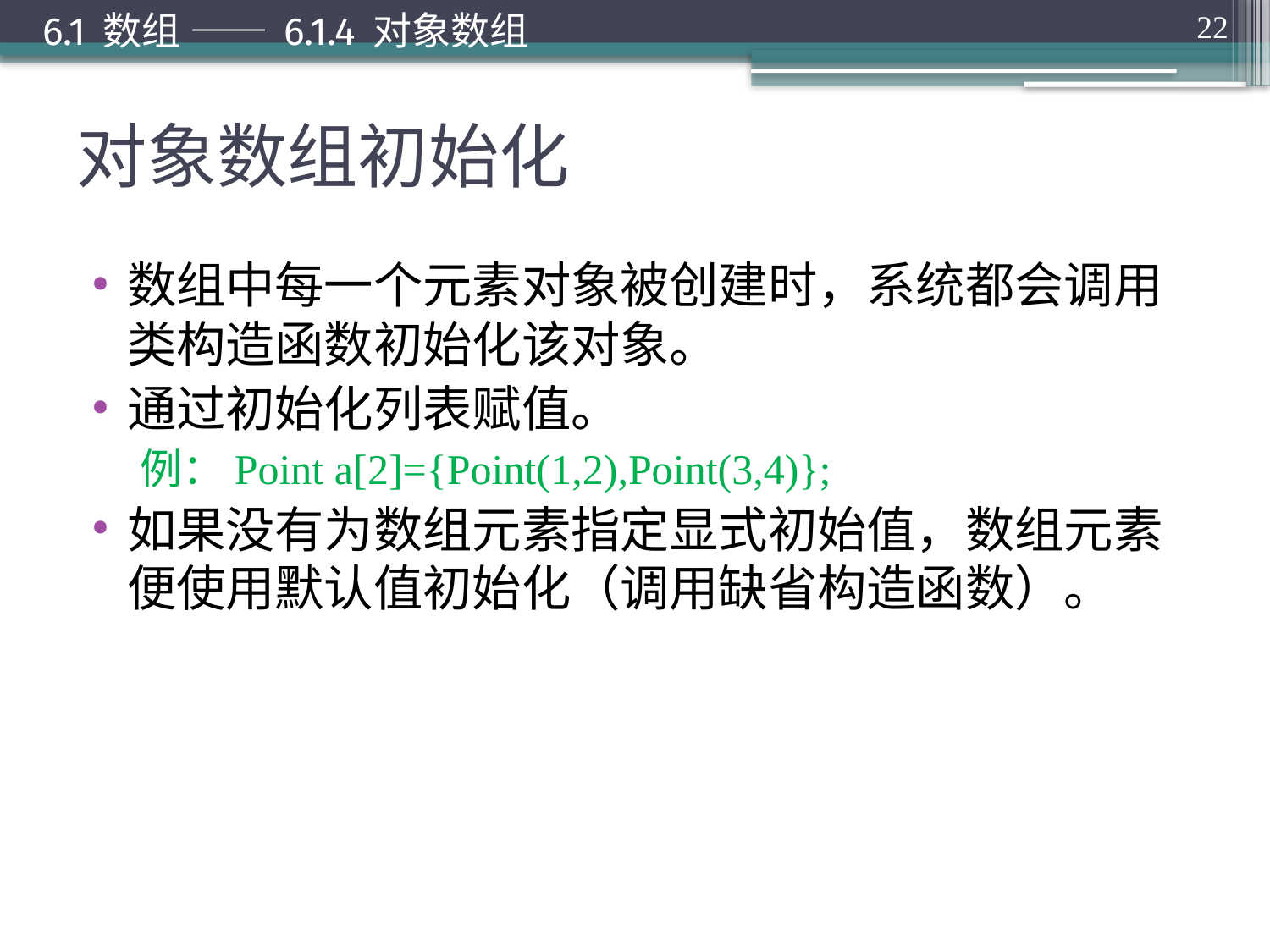

6.1 数组 —— 6.1.4 对象数组
22
# 对象数组初始化
数组中每一个元素对象被创建时，系统都会调用类构造函数初始化该对象。
通过初始化列表赋值。
    例：Point a[2]={Point(1,2),Point(3,4)};
如果没有为数组元素指定显式初始值，数组元素便使用默认值初始化（调用缺省构造函数）。